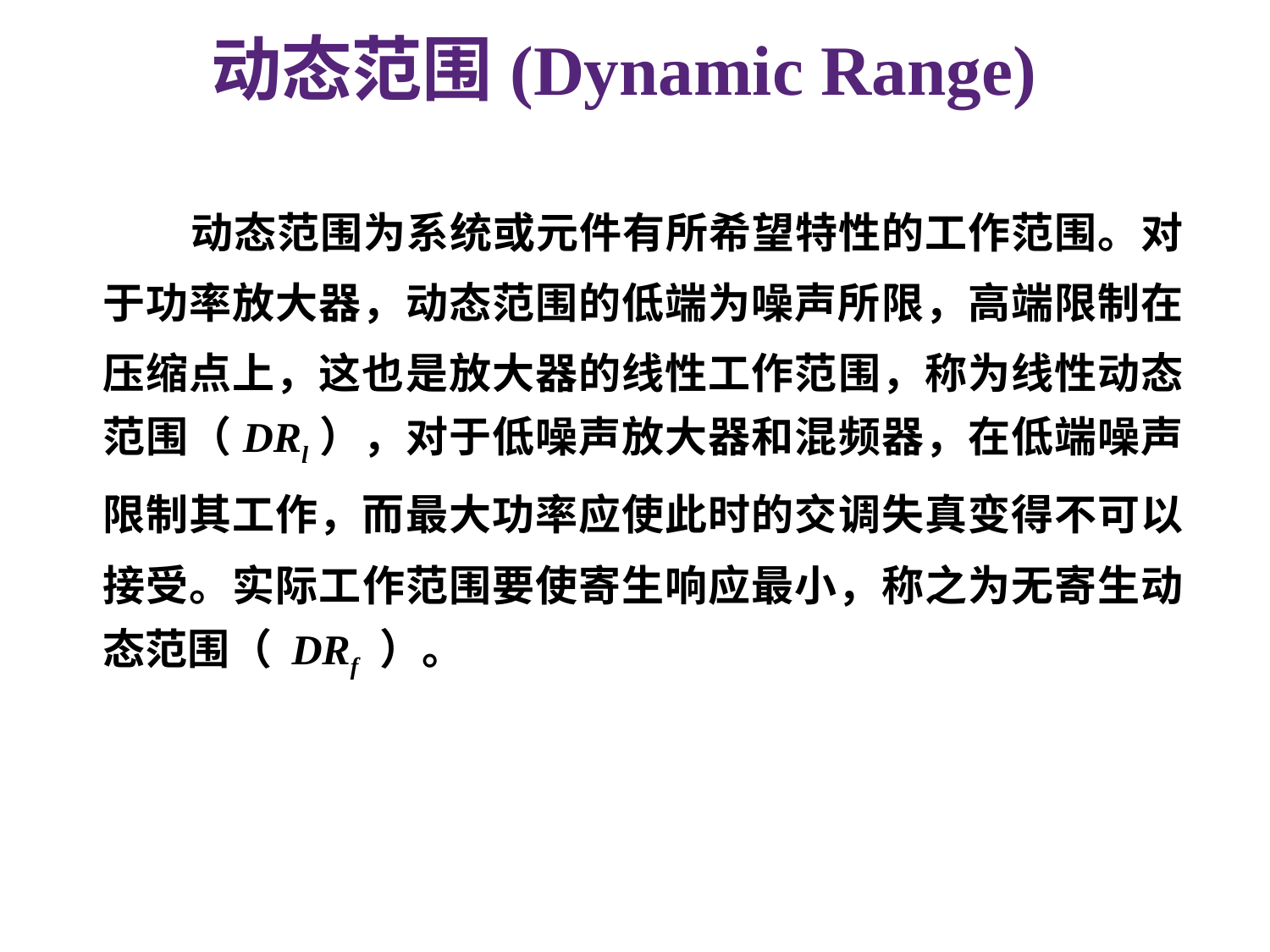

# 动态范围(Dynamic Range)
            动态范围为系统或元件有所希望特性的工作范围。对于功率放大器，动态范围的低端为噪声所限，高端限制在压缩点上，这也是放大器的线性工作范围，称为线性动态范围（DRl），对于低噪声放大器和混频器，在低端噪声限制其工作，而最大功率应使此时的交调失真变得不可以接受。实际工作范围要使寄生响应最小，称之为无寄生动态范围（ DRf ）。